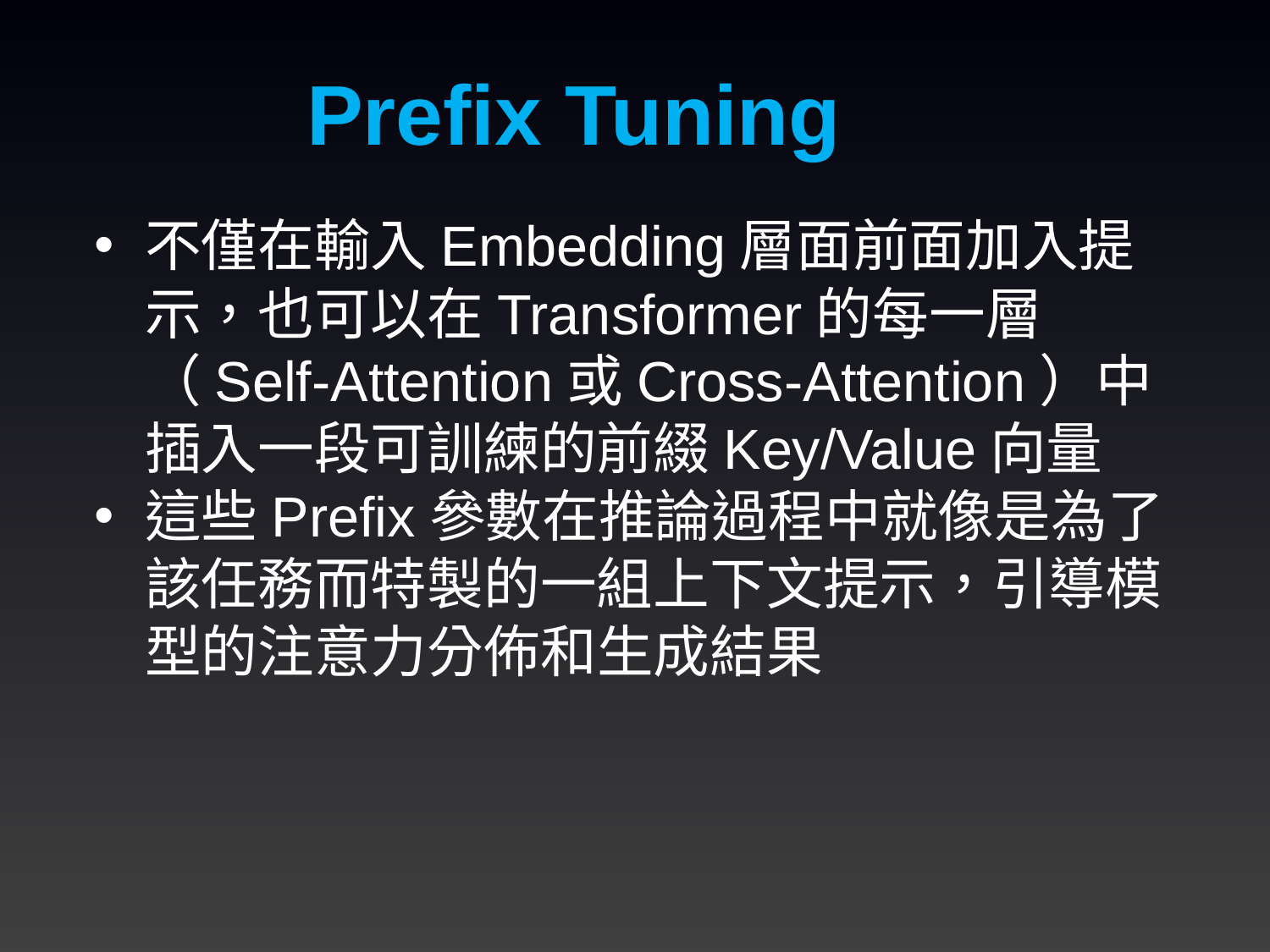

Prefix Tuning
不僅在輸入Embedding層面前面加入提示，也可以在Transformer的每一層（Self-Attention或Cross-Attention）中插入一段可訓練的前綴Key/Value向量
這些Prefix參數在推論過程中就像是為了該任務而特製的一組上下文提示，引導模型的注意力分佈和生成結果